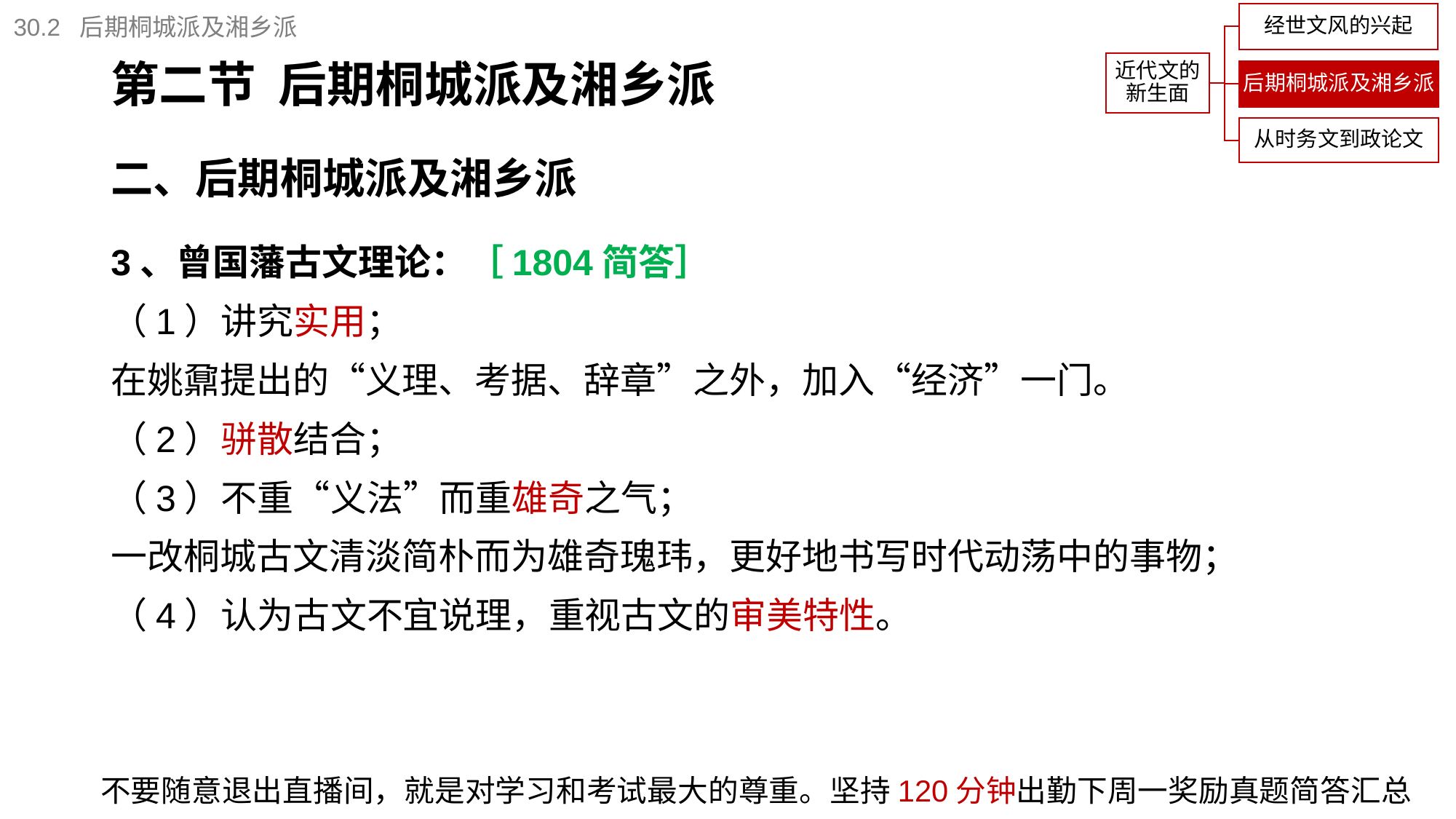

近代文的新生面
经世文风的兴起
后期桐城派及湘乡派
从时务文到政论文
30.2  后期桐城派及湘乡派
# 第二节  后期桐城派及湘乡派
二、后期桐城派及湘乡派
3、曾国藩古文理论：［1804简答］
（1）讲究实用；
在姚鼐提出的“义理、考据、辞章”之外，加入“经济”一门。
（2）骈散结合；
（3）不重“义法”而重雄奇之气；
一改桐城古文清淡简朴而为雄奇瑰玮，更好地书写时代动荡中的事物；
（4）认为古文不宜说理，重视古文的审美特性。